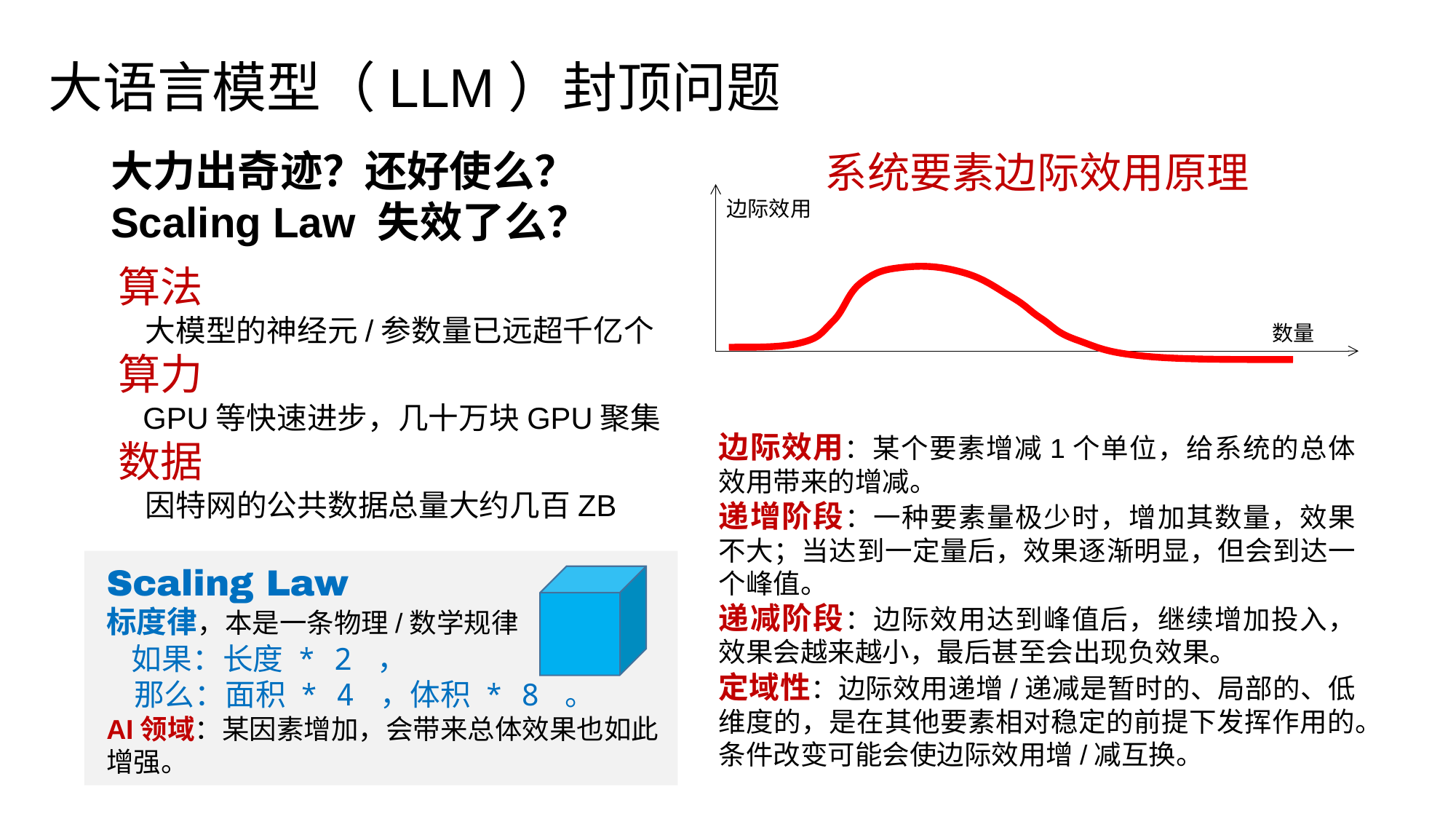

大语言模型（LLM）封顶问题
大力出奇迹？还好使么？
Scaling Law 失效了么？
系统要素边际效用原理
边际效用

数量
算法
   大模型的神经元/参数量已远超千亿个
算力
   GPU等快速进步，几十万块GPU聚集
数据
   因特网的公共数据总量大约几百ZB

边际效用：某个要素增减1个单位，给系统的总体效用带来的增减。
递增阶段：一种要素量极少时，增加其数量，效果不大；当达到一定量后，效果逐渐明显，但会到达一个峰值。
递减阶段：边际效用达到峰值后，继续增加投入，效果会越来越小，最后甚至会出现负效果。
定域性：边际效用递增/递减是暂时的、局部的、低维度的，是在其他要素相对稳定的前提下发挥作用的。条件改变可能会使边际效用增/减互换。

Scaling Law
标度律，本是一条物理/数学规律
   如果：长度 * 2 ，
   那么：面积 * 4 ，体积 * 8 。
AI领域：某因素增加，会带来总体效果也如此增强。